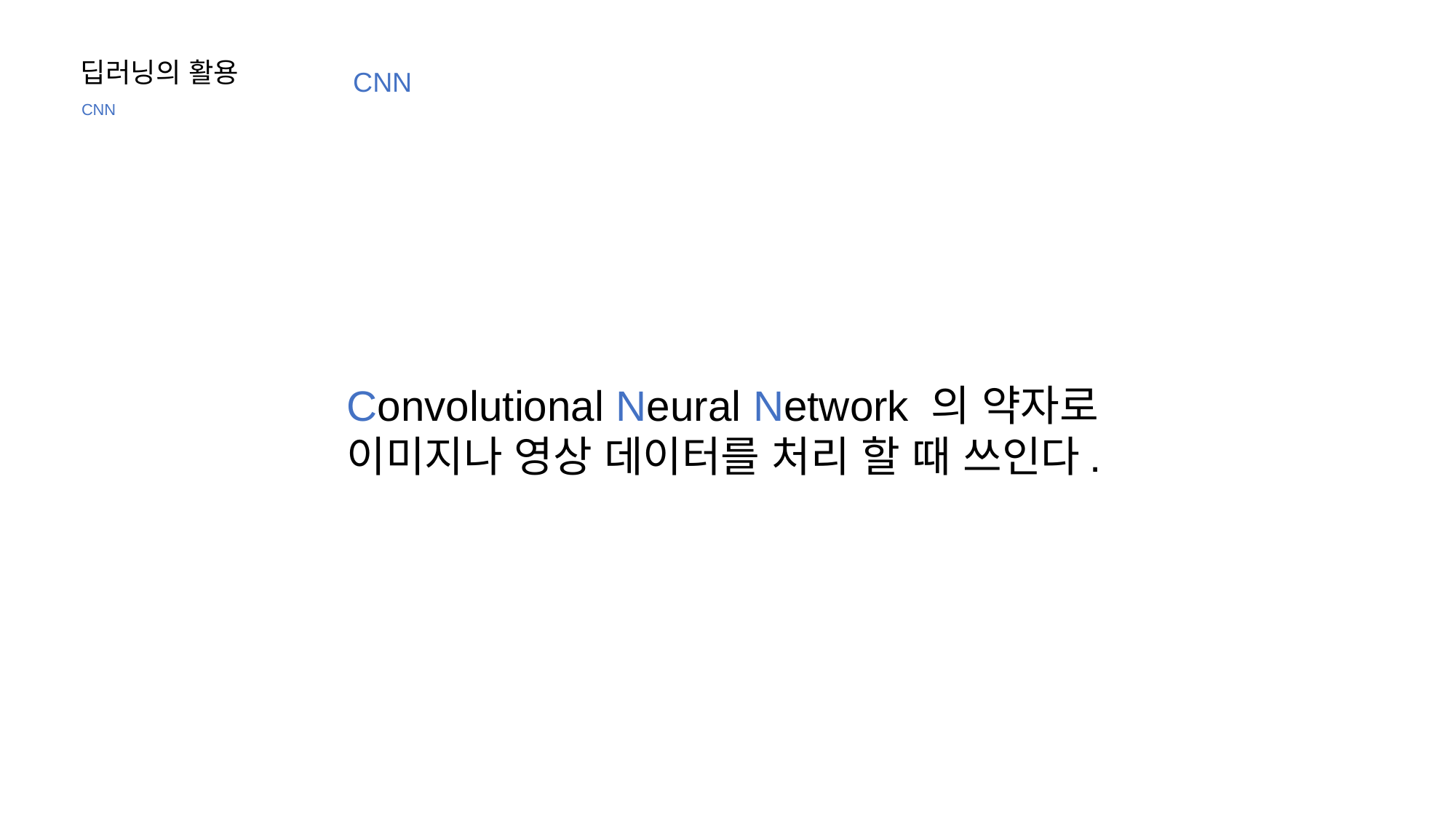

딥러닝의 활용
CNN
CNN
Convolutional Neural Network 의 약자로
이미지나 영상 데이터를 처리 할 때 쓰인다.